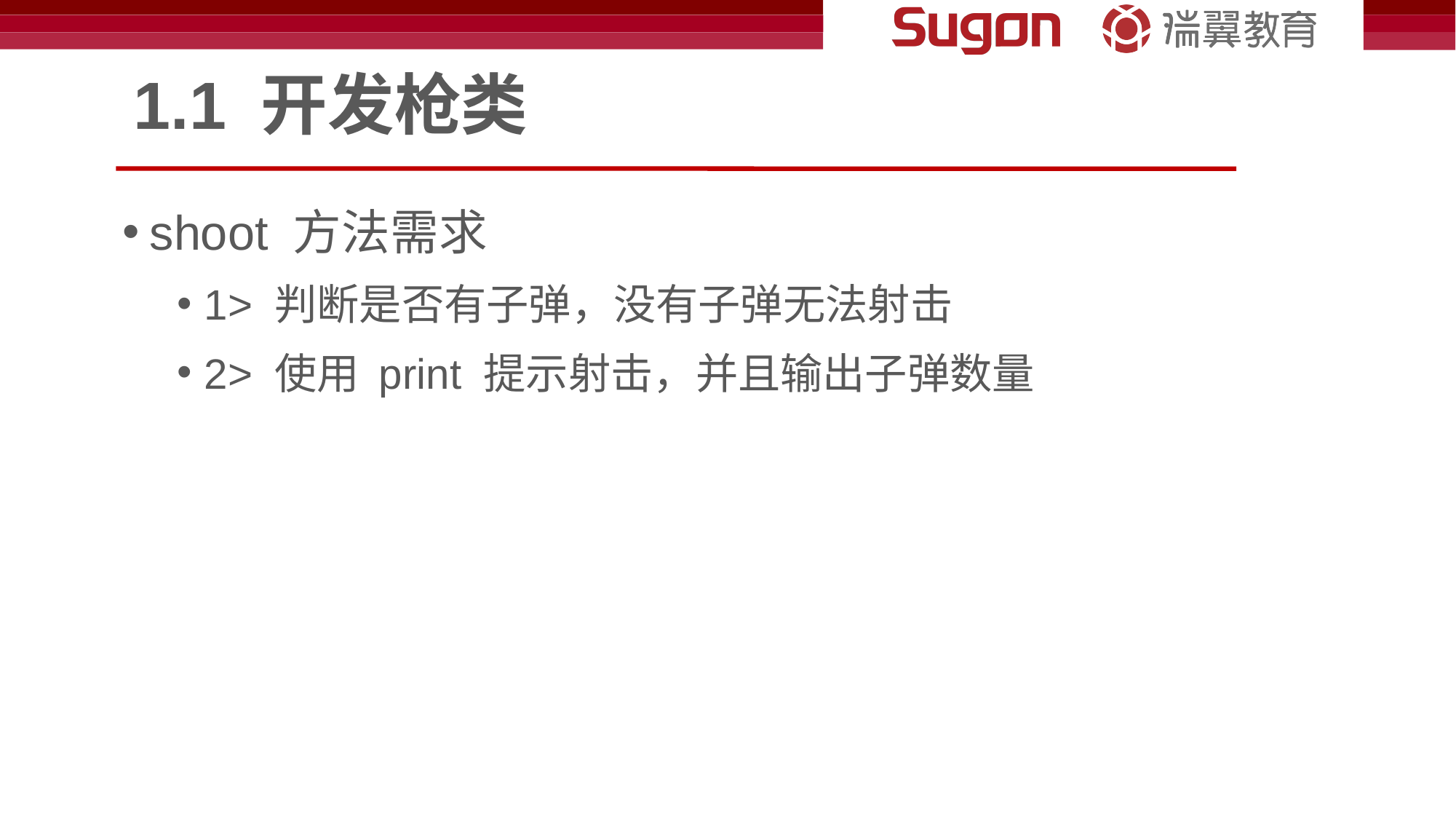

# 1.1 开发枪类
shoot 方法需求
1> 判断是否有子弹，没有子弹无法射击
2> 使用 print 提示射击，并且输出子弹数量